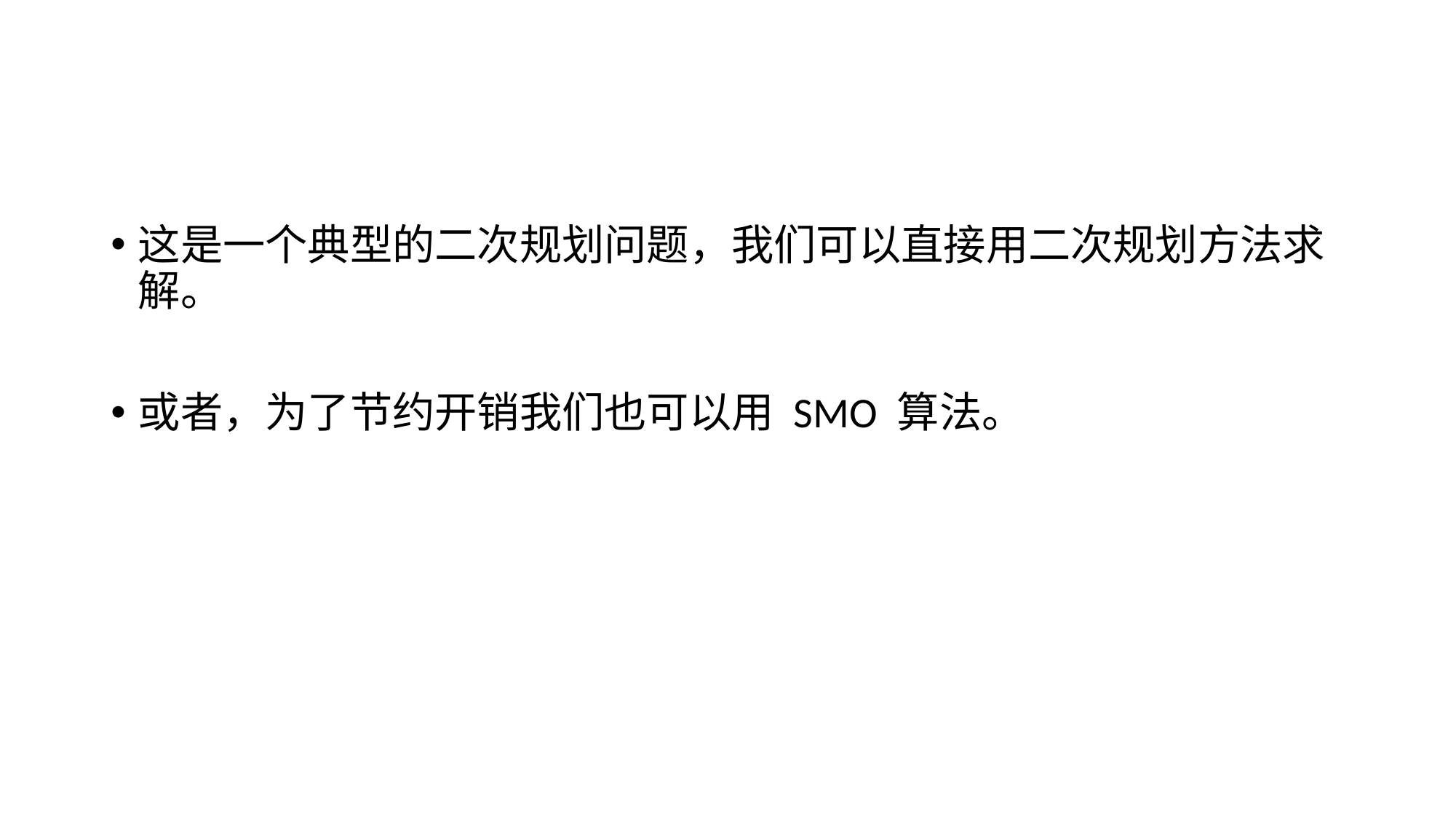

#
这是一个典型的二次规划问题，我们可以直接用二次规划方法求解。

或者，为了节约开销我们也可以用 SMO 算法。